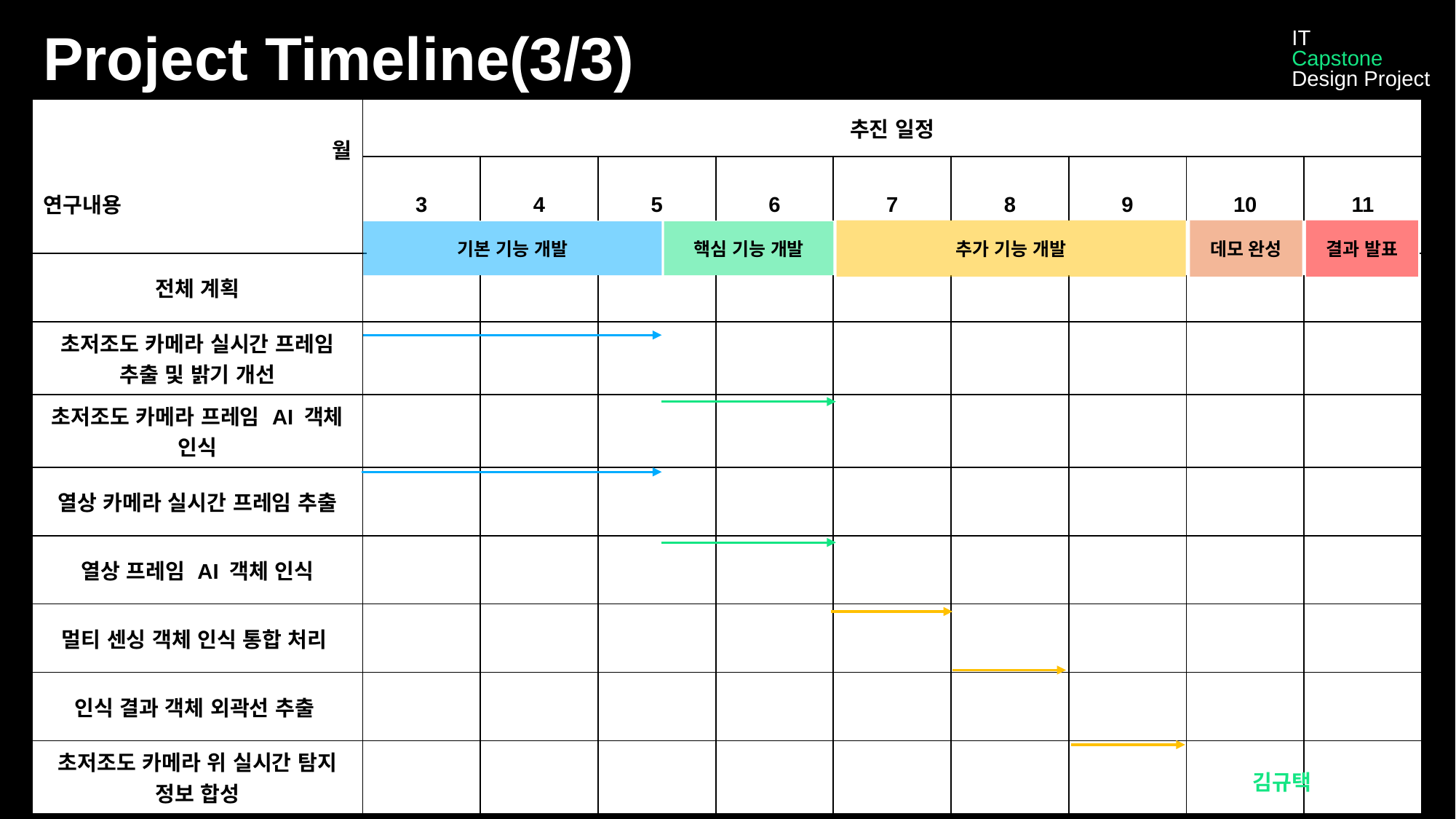

IT
Capstone
Design Project
Project Timeline(3/3)
| 월 연구내용 | 추진 일정 |  |  |  |  |  |  |  |  |
| --- | --- | --- | --- | --- | --- | --- | --- | --- | --- |
|  | 3 | 4 | 5 | 6 | 7 | 8 | 9 | 10 | 11 |
| 전체 계획 |  |  |  |  |  |  |  |  |  |
| 초저조도 카메라 실시간 프레임 추출 및 밝기 개선 |  |  |  |  |  |  |  |  |  |
| 초저조도 카메라 프레임 AI 객체 인식 |  |  |  |  |  |  |  |  |  |
| 열상 카메라 실시간 프레임 추출 |  |  |  |  |  |  |  |  |  |
| 열상 프레임 AI 객체 인식 |  |  |  |  |  |  |  |  |  |
| 멀티 센싱 객체 인식 통합 처리 |  |  |  |  |  |  |  |  |  |
| 인식 결과 객체 외곽선 추출 |  |  |  |  |  |  |  |  |  |
| 초저조도 카메라 위 실시간 탐지 정보 합성 |  |  |  |  |  |  |  |  |  |
데모 완성
결과 발표
추가 기능 개발
기본 기능 개발

핵심 기능 개발
김규택 컴퓨터공학과